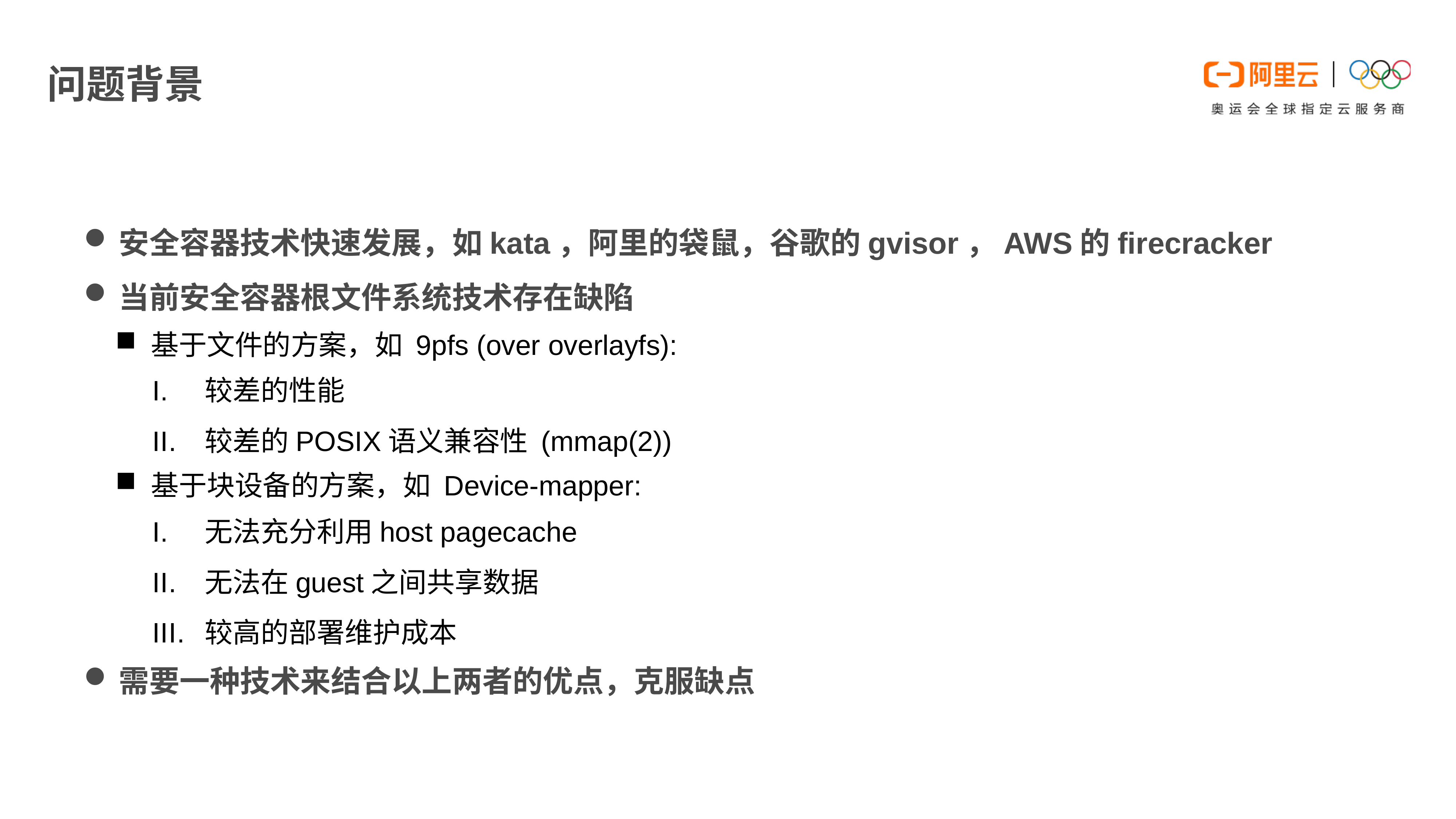

E6636BC20180234D78A0072836F0BE4032B9B20618C77B20ACD9893BB1CD2BF3BB4EBA383163DB0822392D083846F9EBD01921FA41D04B311BBFC23A726E14DA24F845AD882DB4C704DD2E676E4241E2AD90EF1A735F7031088E519713566C08DD962D920E3
# 问题背景

安全容器技术快速发展，如kata，阿里的袋鼠，谷歌的gvisor，AWS的firecracker
当前安全容器根文件系统技术存在缺陷
基于文件的方案，如 9pfs (over overlayfs):
较差的性能
较差的POSIX语义兼容性 (mmap(2))
基于块设备的方案，如 Device-mapper:
无法充分利用host pagecache
无法在guest之间共享数据
较高的部署维护成本
需要一种技术来结合以上两者的优点，克服缺点